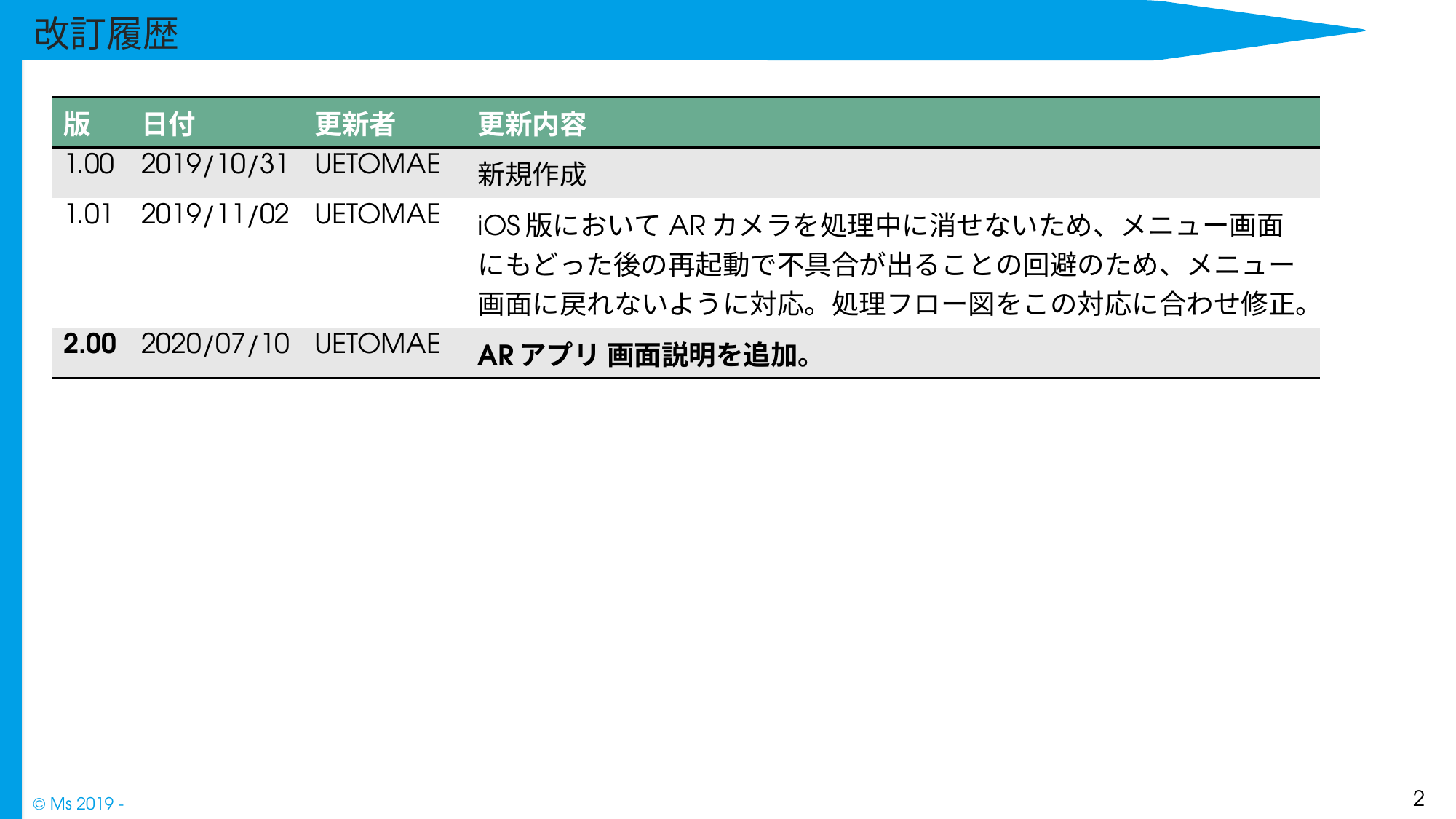

# 改訂履歴
| 版 | 日付 | 更新者 | 更新内容 |
| --- | --- | --- | --- |
| 1.00 | 2019/10/31 | UETOMAE | 新規作成 |
| 1.01 | 2019/11/02 | UETOMAE | iOS版においてARカメラを処理中に消せないため、メニュー画面にもどった後の再起動で不具合が出ることの回避のため、メニュー画面に戻れないように対応。処理フロー図をこの対応に合わせ修正。 |
| 2.00 | 2020/07/10 | UETOMAE | ARアプリ 画面説明を追加。 |
2